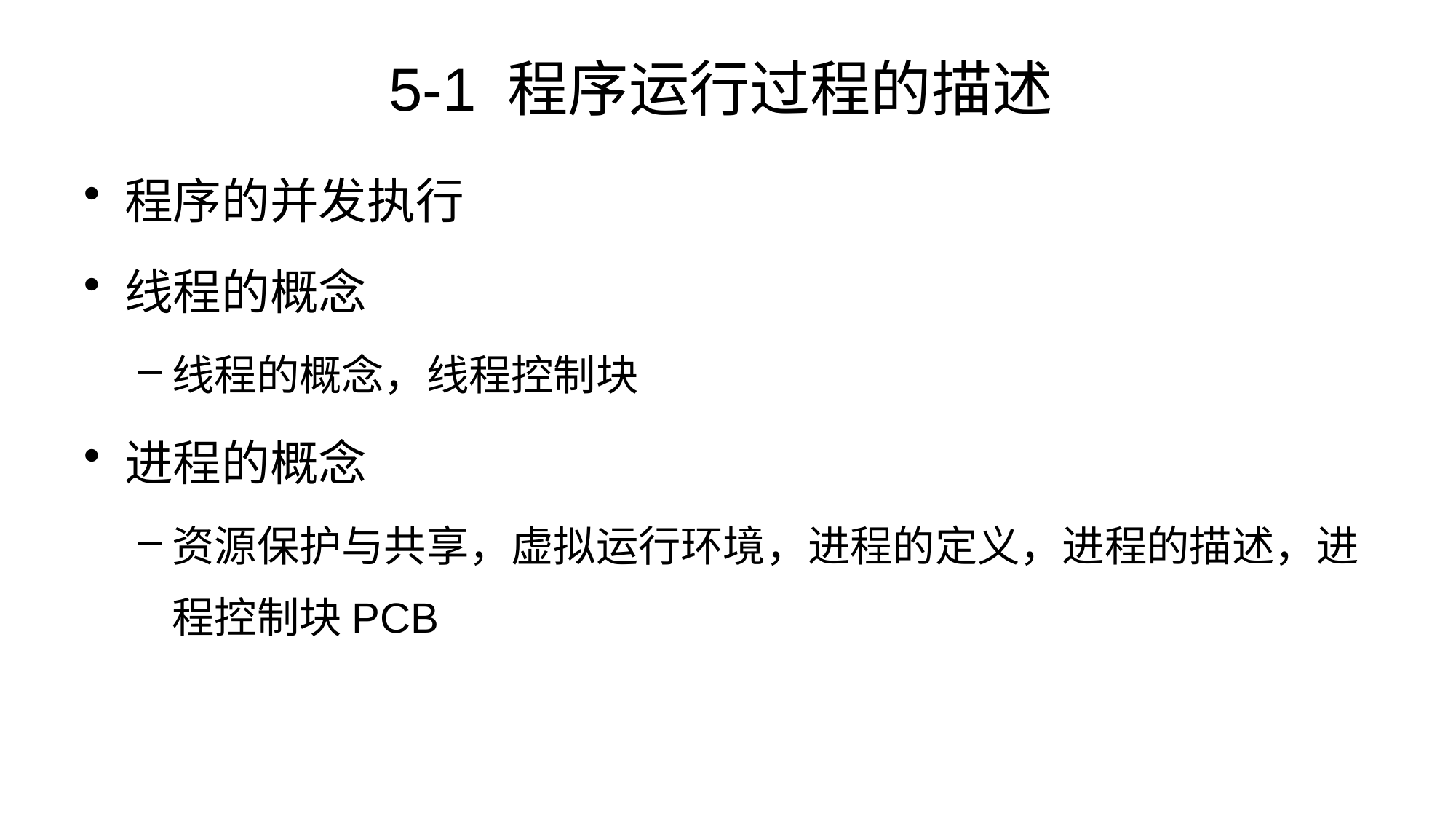

# 5-1 程序运行过程的描述
程序的并发执行
线程的概念
线程的概念，线程控制块
进程的概念
资源保护与共享，虚拟运行环境，进程的定义，进程的描述，进程控制块PCB